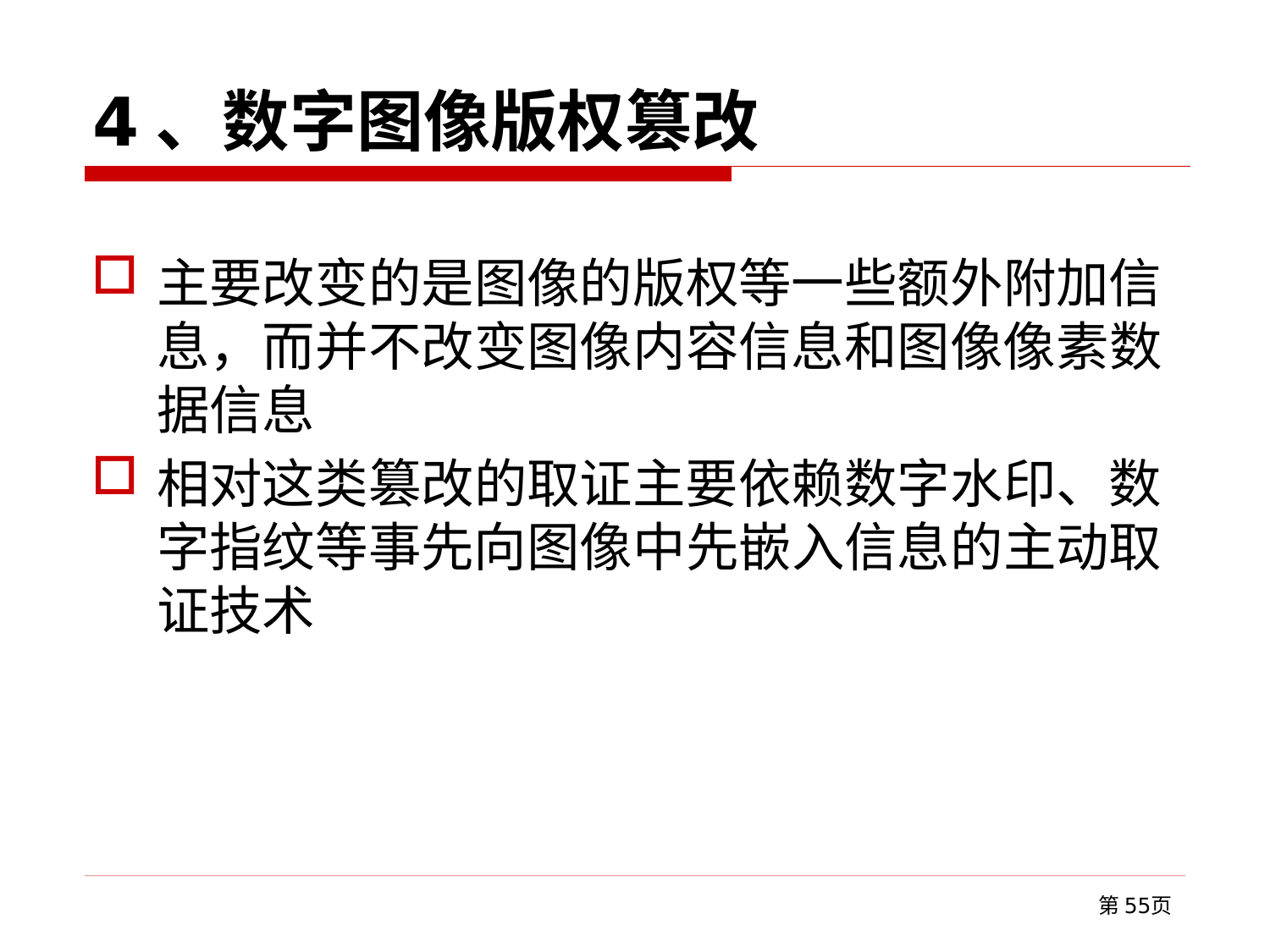

# 4、数字图像版权篡改
主要改变的是图像的版权等一些额外附加信息，而并不改变图像内容信息和图像像素数据信息
相对这类篡改的取证主要依赖数字水印、数字指纹等事先向图像中先嵌入信息的主动取证技术
55